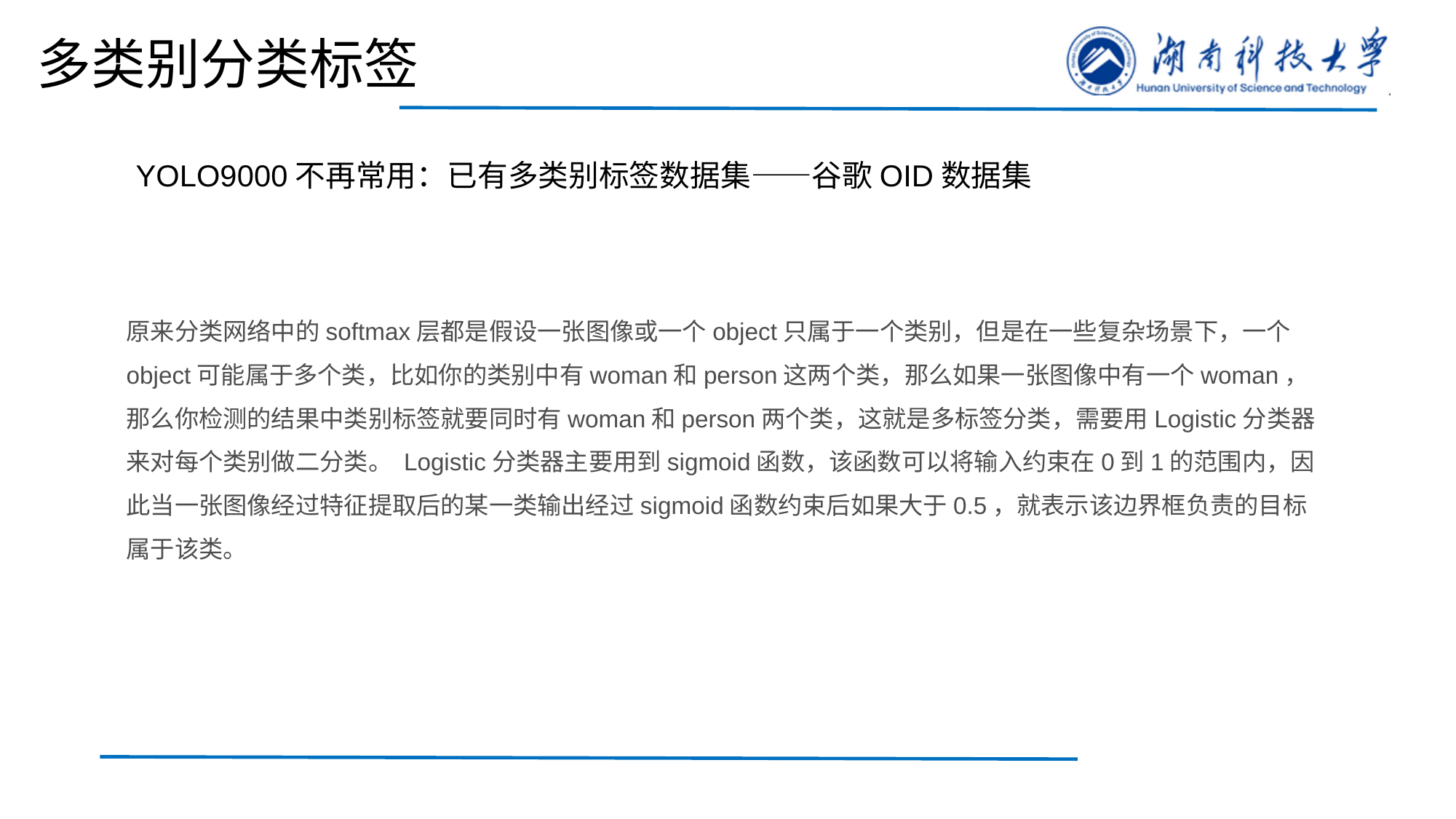

多类别分类标签
YOLO9000不再常用：已有多类别标签数据集——谷歌OID数据集
原来分类网络中的softmax层都是假设一张图像或一个object只属于一个类别，但是在一些复杂场景下，一个object可能属于多个类，比如你的类别中有woman和person这两个类，那么如果一张图像中有一个woman，那么你检测的结果中类别标签就要同时有woman和person两个类，这就是多标签分类，需要用Logistic分类器来对每个类别做二分类。 Logistic分类器主要用到sigmoid函数，该函数可以将输入约束在0到1的范围内，因此当一张图像经过特征提取后的某一类输出经过sigmoid函数约束后如果大于0.5，就表示该边界框负责的目标属于该类。